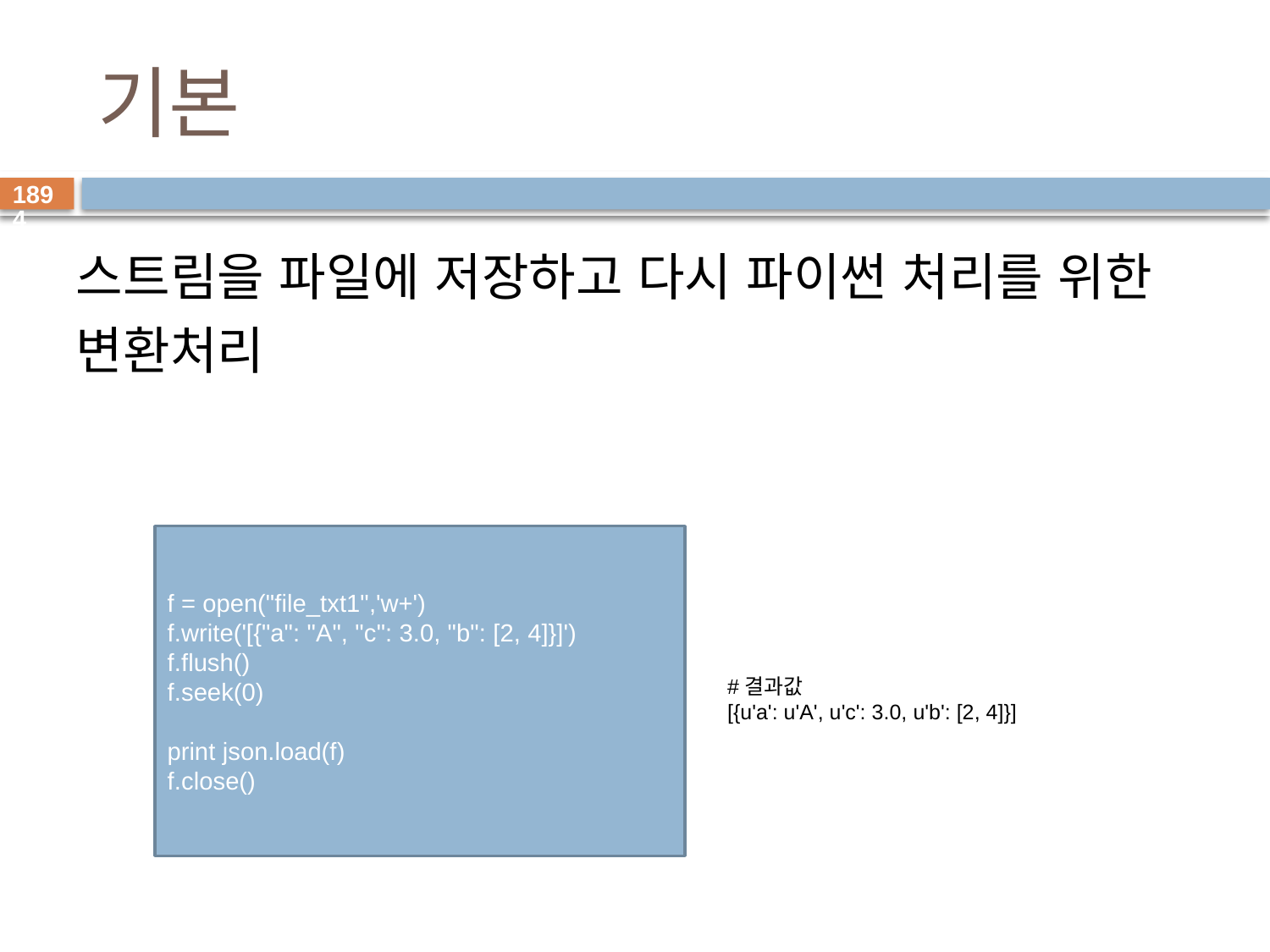

# 기본
1894
스트림을 파일에 저장하고 다시 파이썬 처리를 위한 변환처리
f = open("file_txt1",'w+')
f.write('[{"a": "A", "c": 3.0, "b": [2, 4]}]')
f.flush()
f.seek(0)

print json.load(f)
f.close()
#결과값
[{u'a': u'A', u'c': 3.0, u'b': [2, 4]}]